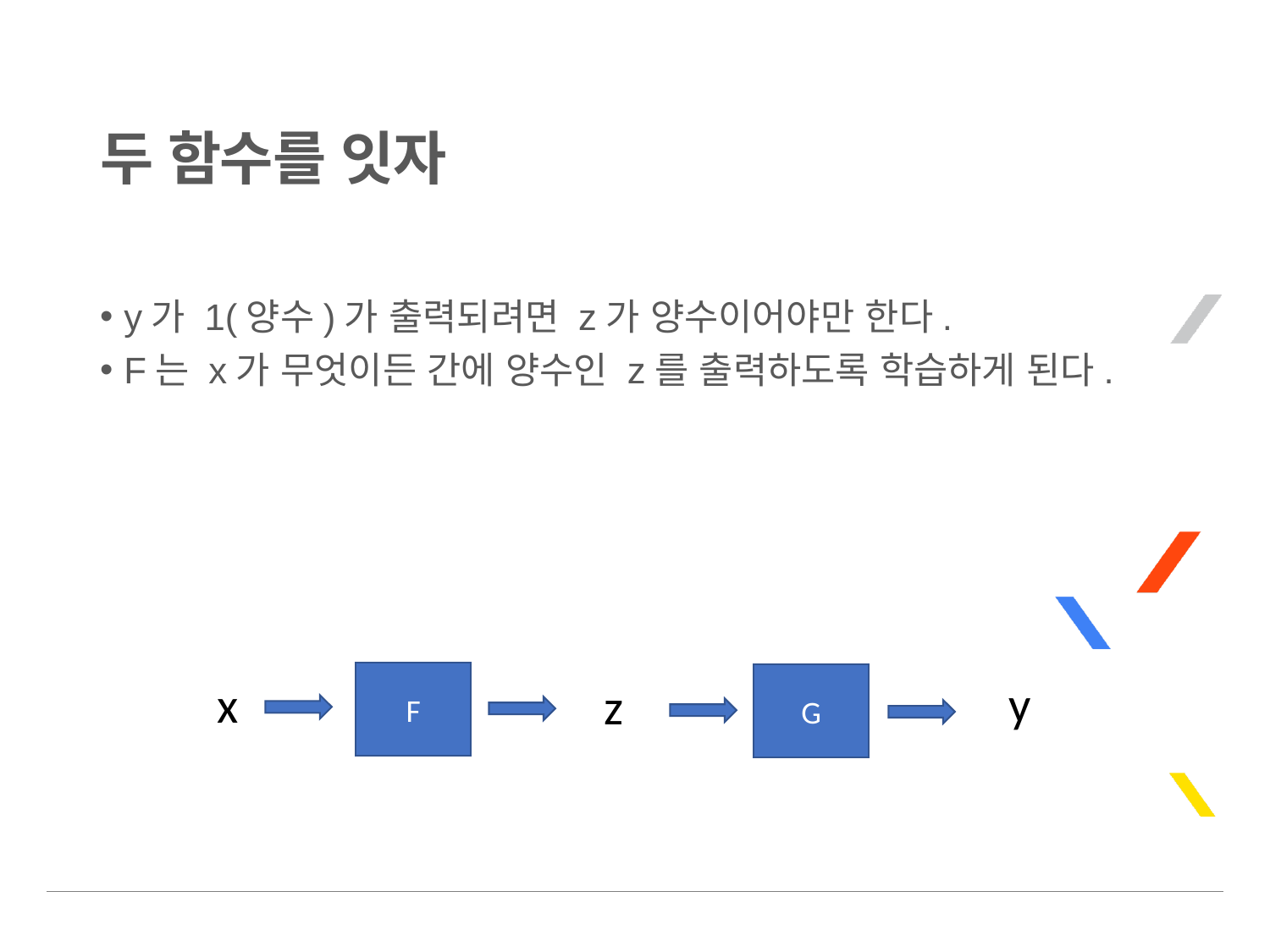

# 두 함수를 잇자
y가 1(양수)가 출력되려면 z가 양수이어야만 한다.
F는 x가 무엇이든 간에 양수인 z를 출력하도록 학습하게 된다.
y
x
F
z
G